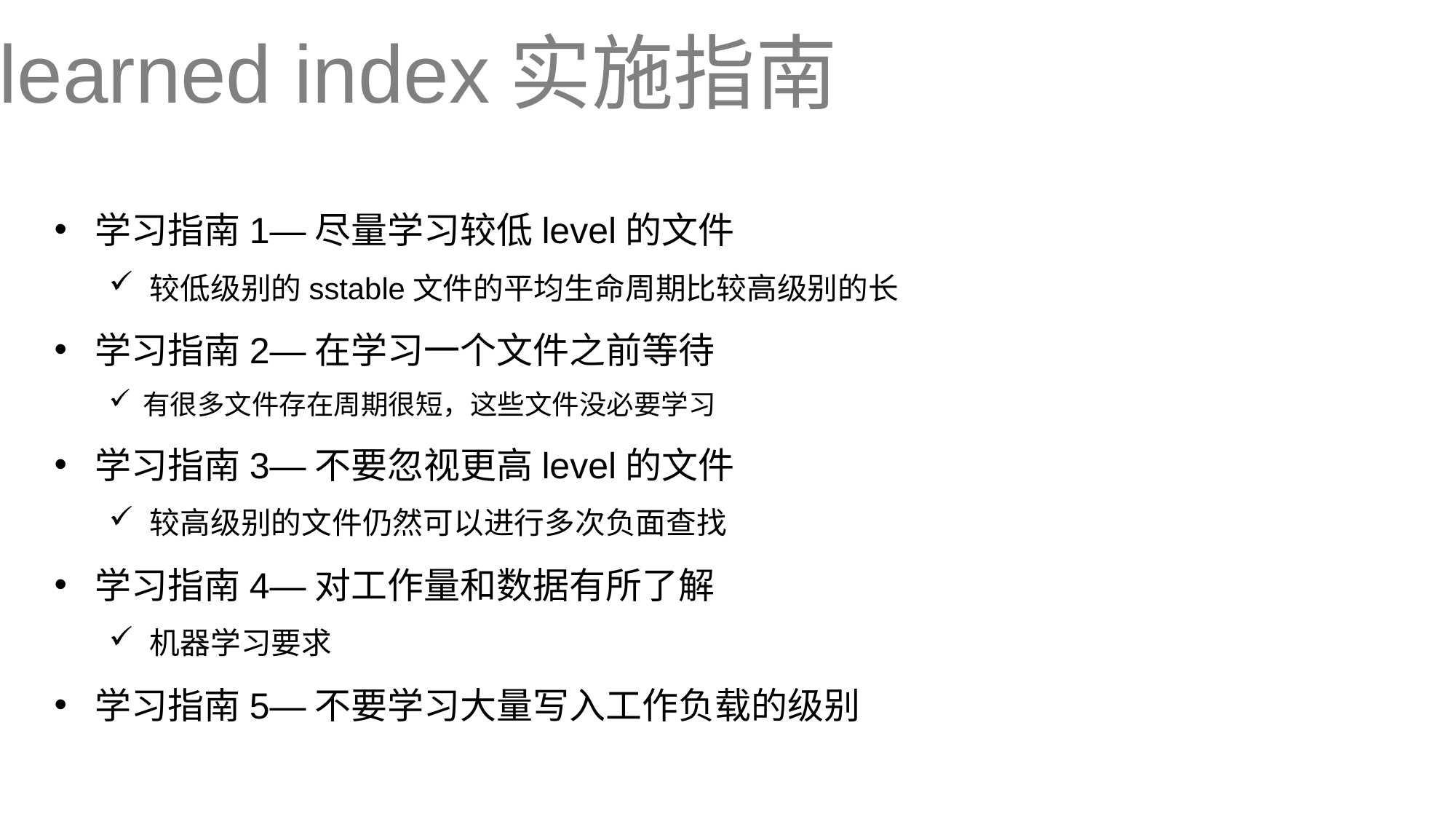

# learned index实施指南
学习指南1—尽量学习较低level的文件
较低级别的sstable文件的平均生命周期比较高级别的长
学习指南2—在学习一个文件之前等待
有很多文件存在周期很短，这些文件没必要学习
学习指南3—不要忽视更高level的文件
较高级别的文件仍然可以进行多次负面查找
学习指南4—对工作量和数据有所了解
机器学习要求
学习指南5—不要学习大量写入工作负载的级别